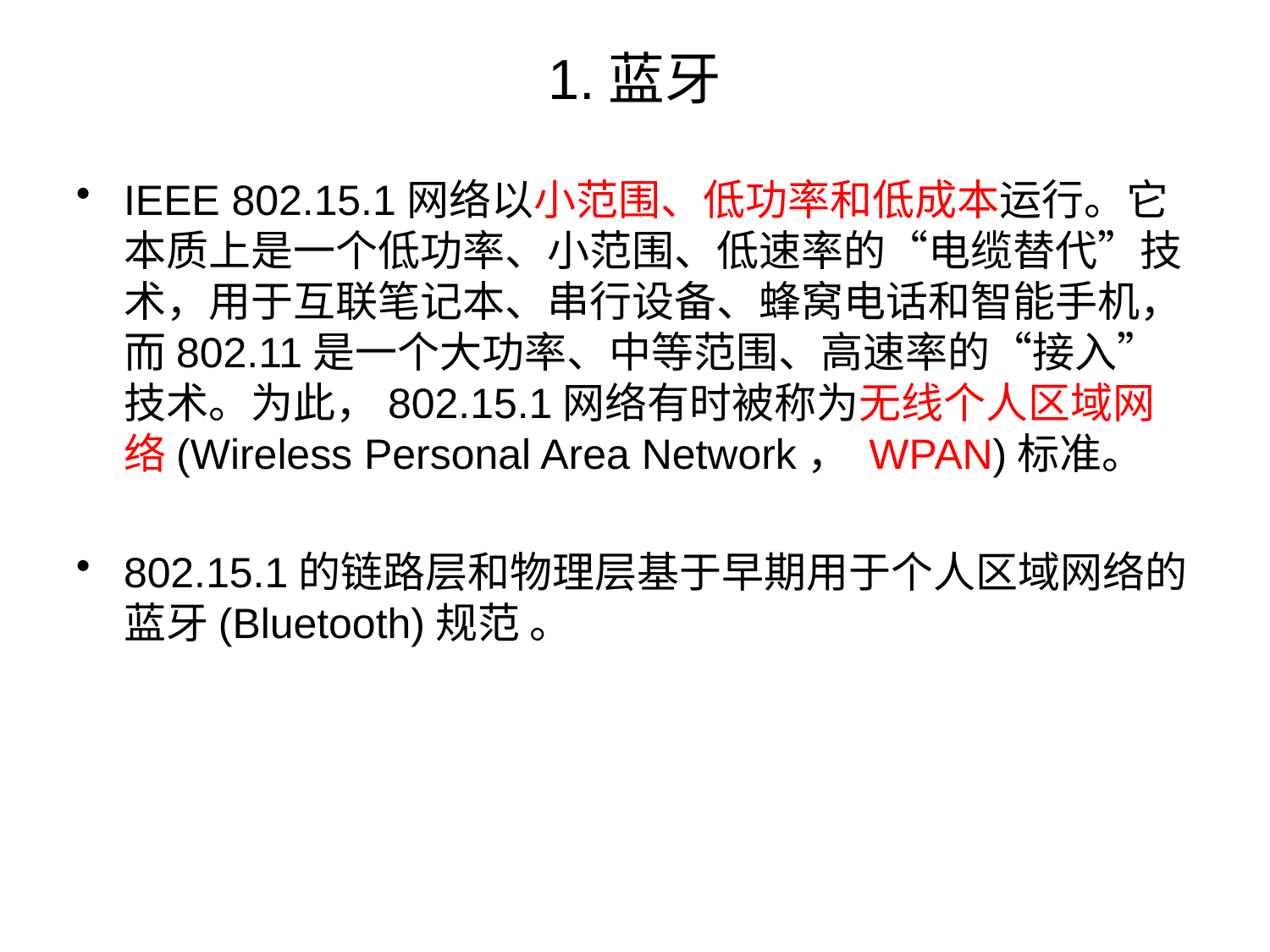

# 1.蓝牙
IEEE 802.15.1网络以小范围、低功率和低成本运行。它本质上是一个低功率、小范围、低速率的“电缆替代”技术，用于互联笔记本、串行设备、蜂窝电话和智能手机，而802.11是一个大功率、中等范围、高速率的“接入”技术。为此，802.15.1网络有时被称为无线个人区域网络(Wireless Personal Area Network， WPAN)标准。

802.15.1的链路层和物理层基于早期用于个人区域网络的蓝牙(Bluetooth)规范 。